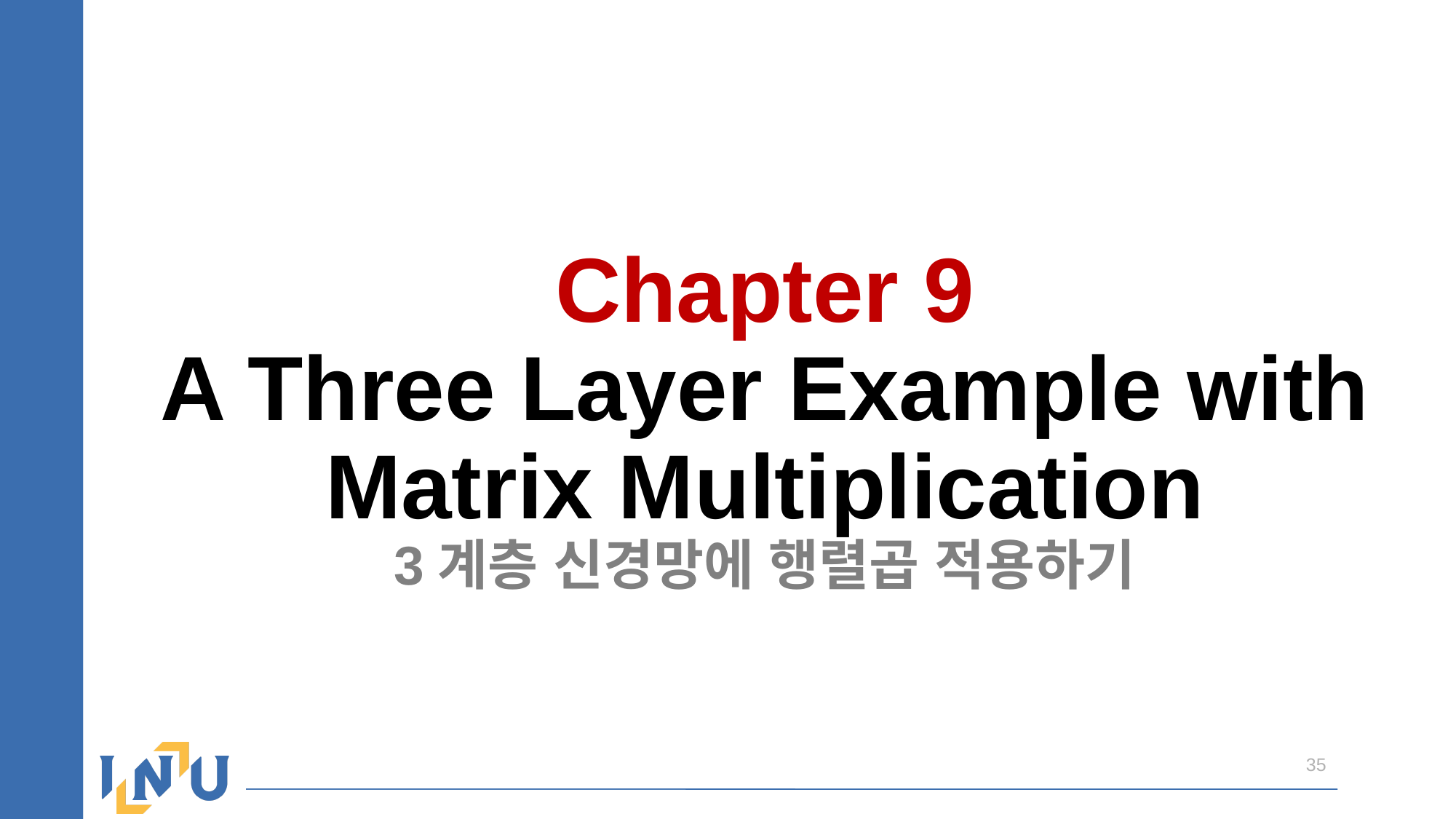

# Chapter 9 A Three Layer Example with Matrix Multiplication 3계층 신경망에 행렬곱 적용하기
35